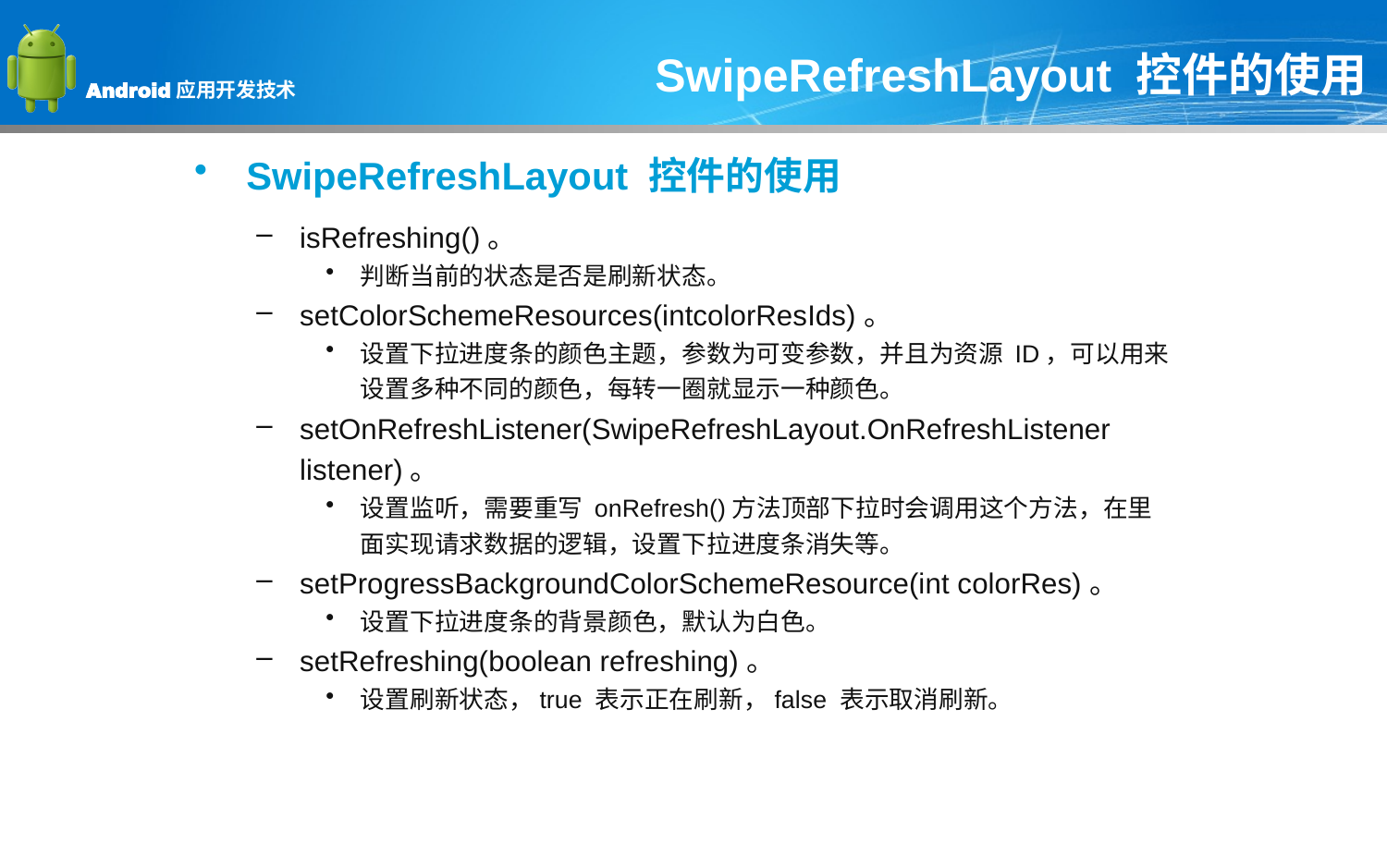

SwipeRefreshLayout 控件的使用
SwipeRefreshLayout 控件的使用
isRefreshing()。
判断当前的状态是否是刷新状态。
setColorSchemeResources(intcolorResIds)。
设置下拉进度条的颜色主题，参数为可变参数，并且为资源 ID，可以用来设置多种不同的颜色，每转一圈就显示一种颜色。
setOnRefreshListener(SwipeRefreshLayout.OnRefreshListener listener)。
设置监听，需要重写 onRefresh()方法顶部下拉时会调用这个方法，在里面实现请求数据的逻辑，设置下拉进度条消失等。
setProgressBackgroundColorSchemeResource(int colorRes)。
设置下拉进度条的背景颜色，默认为白色。
setRefreshing(boolean refreshing)。
设置刷新状态，true 表示正在刷新，false 表示取消刷新。